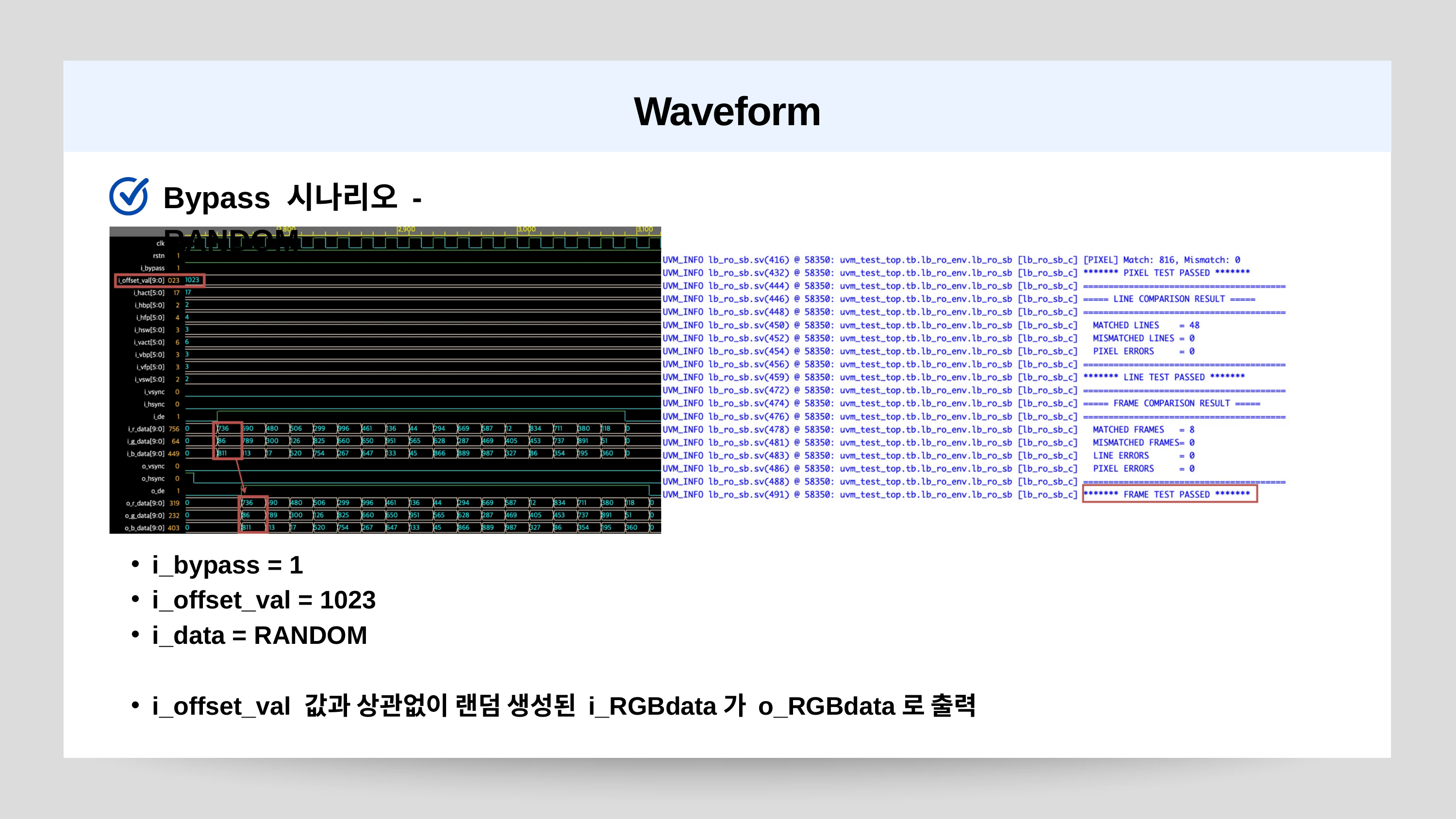

Waveform
Bypass 시나리오 - RANDOM

i_bypass = 1
i_offset_val = 1023
i_data = RANDOM

i_offset_val 값과 상관없이 랜덤 생성된 i_RGBdata가 o_RGBdata로 출력